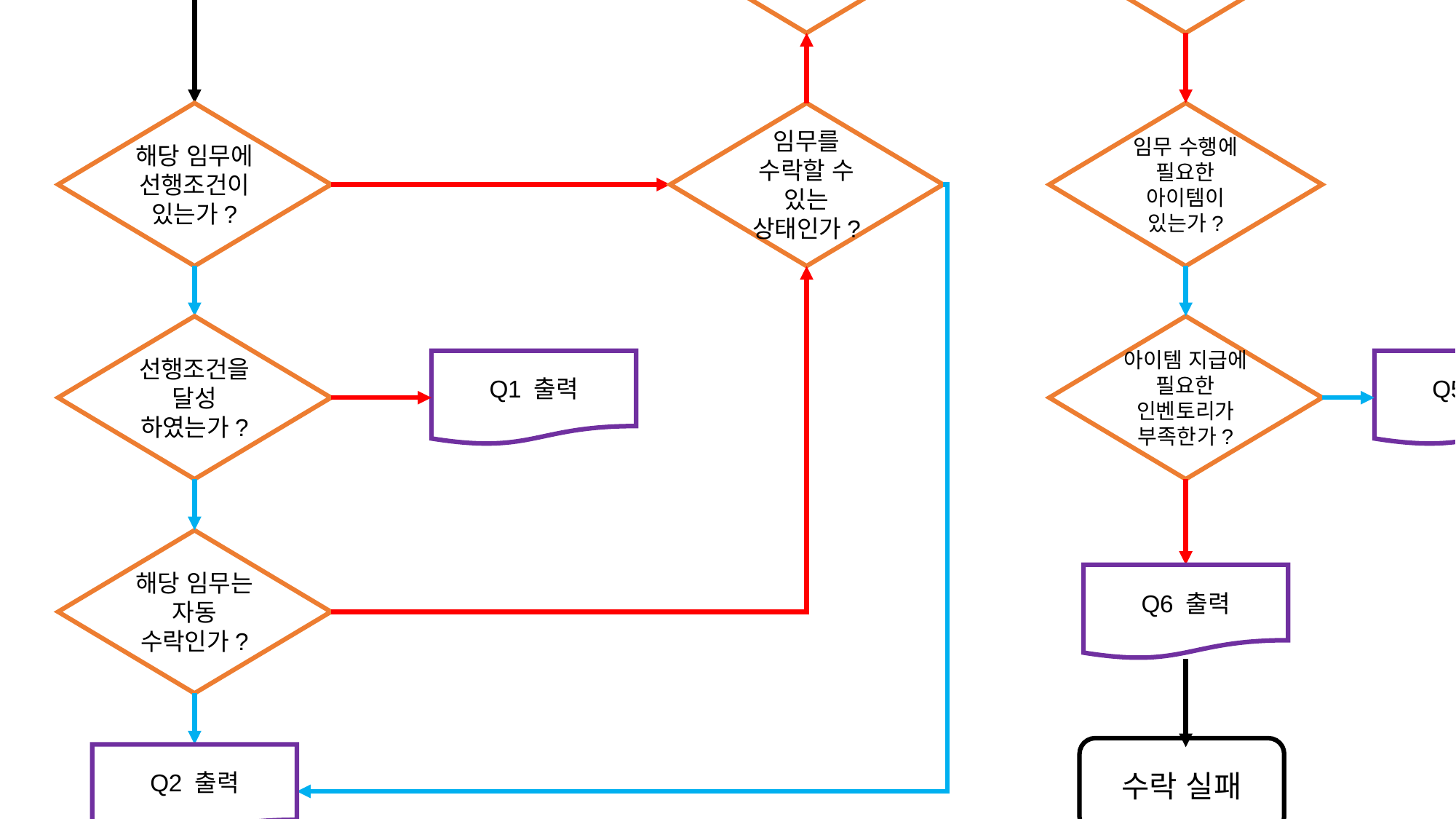

YES
NO
대기상태
임무의 최대 보유 개수를 초과했는가?
플레이어가 전투 상태인가?
Q3 출력
Q4 출력
해당 임무에 선행조건이 있는가?
임무를 수락할 수 있는 상태인가?
임무 수행에 필요한 아이템이 있는가?
선행조건을 달성 하였는가?
아이템 지급에 필요한 인벤토리가 부족한가?
Q1 출력
Q5 출력
해당 임무는 자동 수락인가?
Q6 출력
수락 실패
Q2 출력
임무 수락
| Q1 | 선행조건을 달성하지 않아서 임무를 수락할 수 없다는 문구 출력 |
| --- | --- |
| Q2 | 임무 수락 완료 출력 |
| Q3 | 최대 임무 수행 가능 개수를 초과했습니다. |
| Q4 | 전투중에는 퀘스트를 수락할 수 없습니다. |
| Q5 | 인벤토리를 비우고 다시 시도해보세요. |
| Q6 | 알 수 없는 이유로 퀘스트 수락에 실패했습니다. |